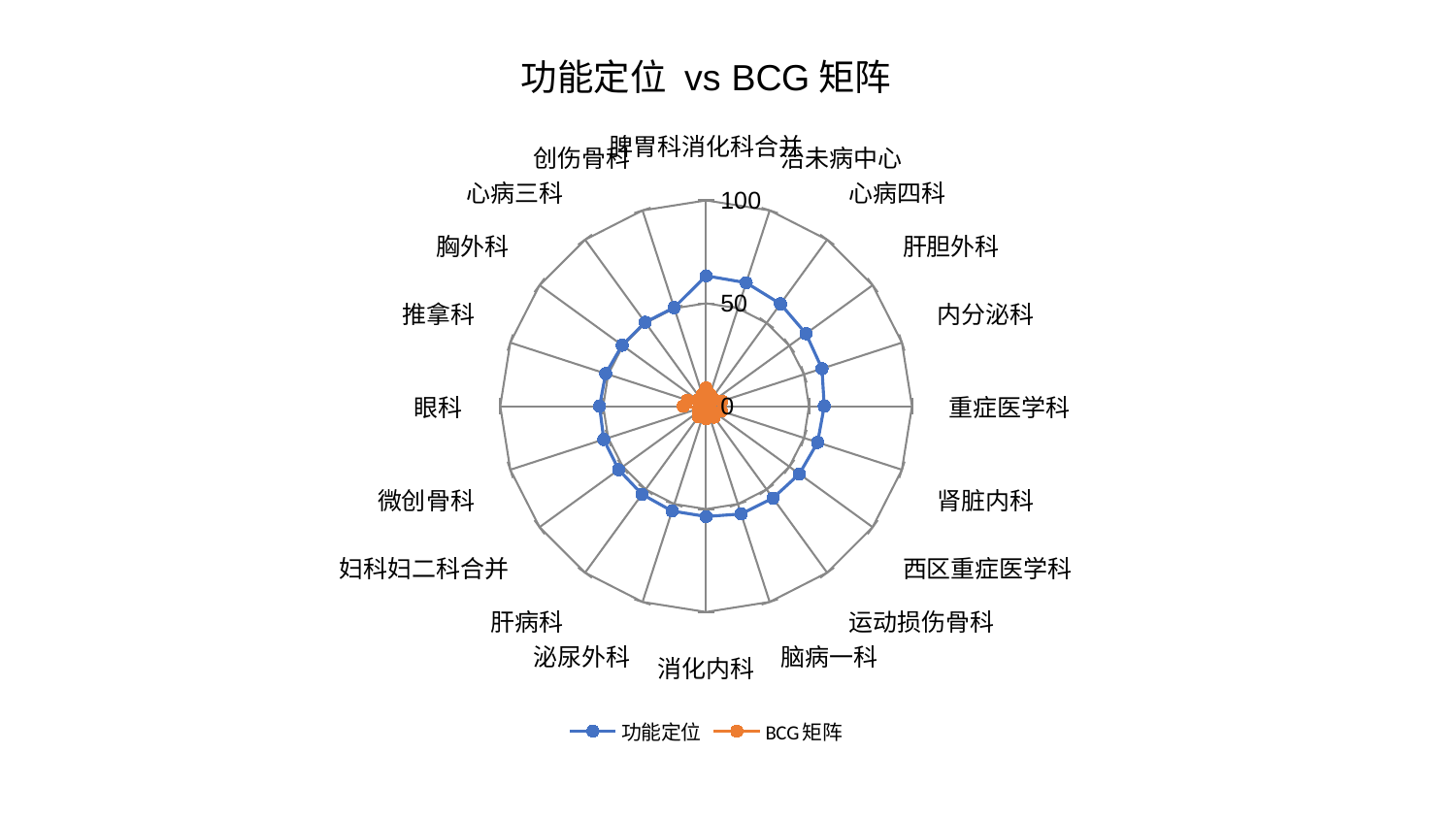

### Chart: 功能定位 vs BCG矩阵

| Category | 功能定位 | BCG矩阵 |
|---|---|---|
| 脾胃科消化科合并 | 63.338809537329624 | 8.888313474909719 |
| 治未病中心 | 63.0777966623633 | 5.982171015861583 |
| 心病四科 | 61.4562444520834 | 5.214240333219642 |
| 肝胆外科 | 59.96938847866912 | 0.3995655134001992 |
| 内分泌科 | 59.18461078008993 | 8.062639965557949 |
| 重症医学科 | 57.38828172810882 | 2.017299732947826 |
| 肾脏内科 | 56.937894251305465 | 7.821491425863195 |
| 西区重症医学科 | 55.99282897333516 | 2.90233658406618 |
| 运动损伤骨科 | 55.24931929482064 | 6.577840545398828 |
| 脑病一科 | 55.06845561997234 | 5.397122245449553 |
| 消化内科 | 53.61628888566057 | 6.153009722406676 |
| 泌尿外科 | 53.567727334879336 | 2.8345740196368396 |
| 肝病科 | 52.93824771853858 | 6.435963805288452 |
| 妇科妇二科合并 | 52.51784419925859 | 4.624427547970973 |
| 微创骨科 | 52.3033361381372 | 3.196151720109504 |
| 眼科 | 51.73117915623561 | 11.05108800318126 |
| 推拿科 | 51.30405178277345 | 9.51352976626615 |
| 胸外科 | 50.4035771477248 | 5.118270200436109 |
| 心病三科 | 50.382573517506835 | 4.704736095123114 |
| 创伤骨科 | 50.36816962180953 | 6.049643847892306 |
38